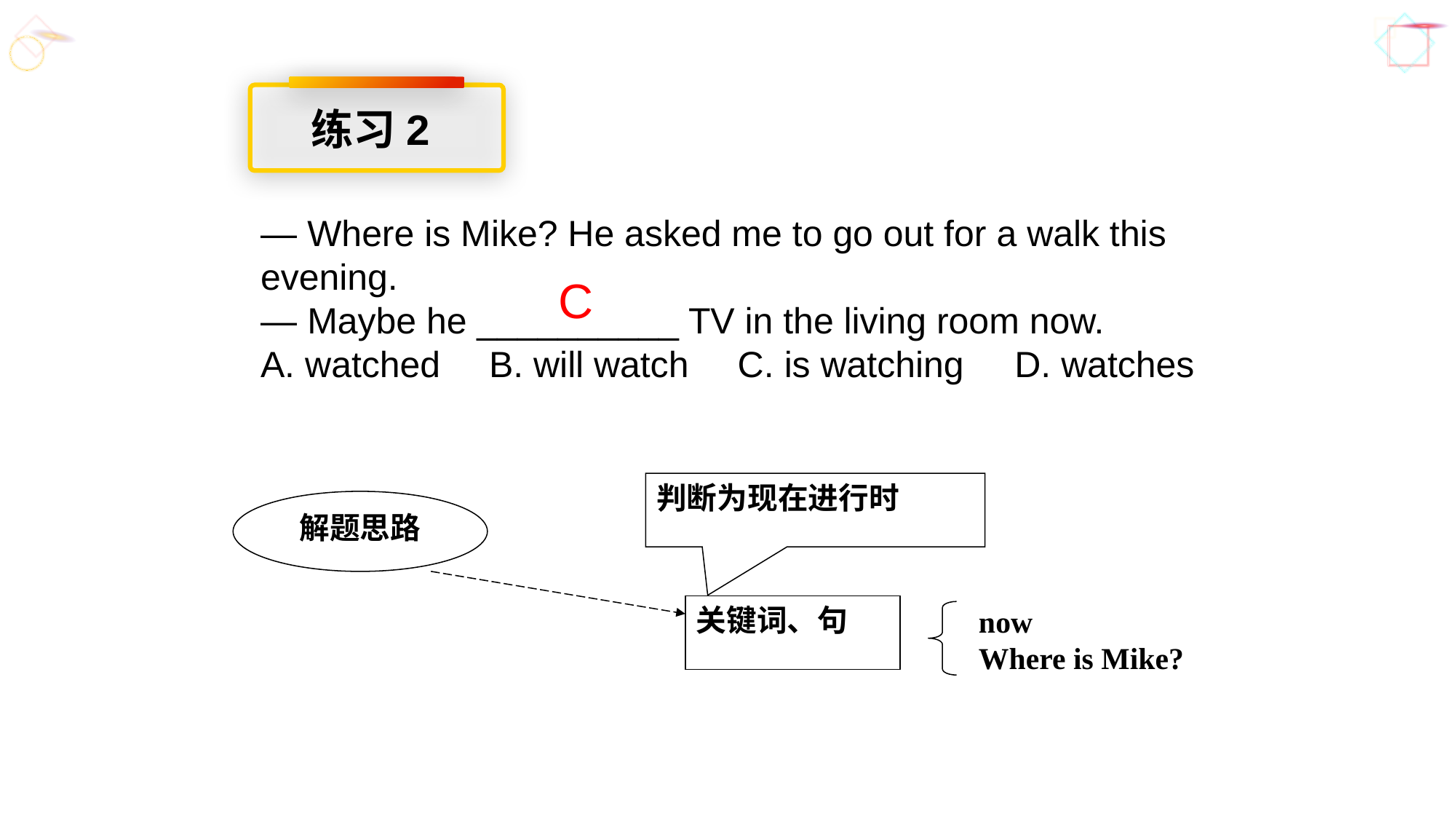

练习2

— Where is Mike? He asked me to go out for a walk this
evening.
— Maybe he __________ TV in the living room now.
A. watched	 B. will watch	    C. is watching     D. watches
C
判断为现在进行时

解题思路

关键词、句
now
Where is Mike?